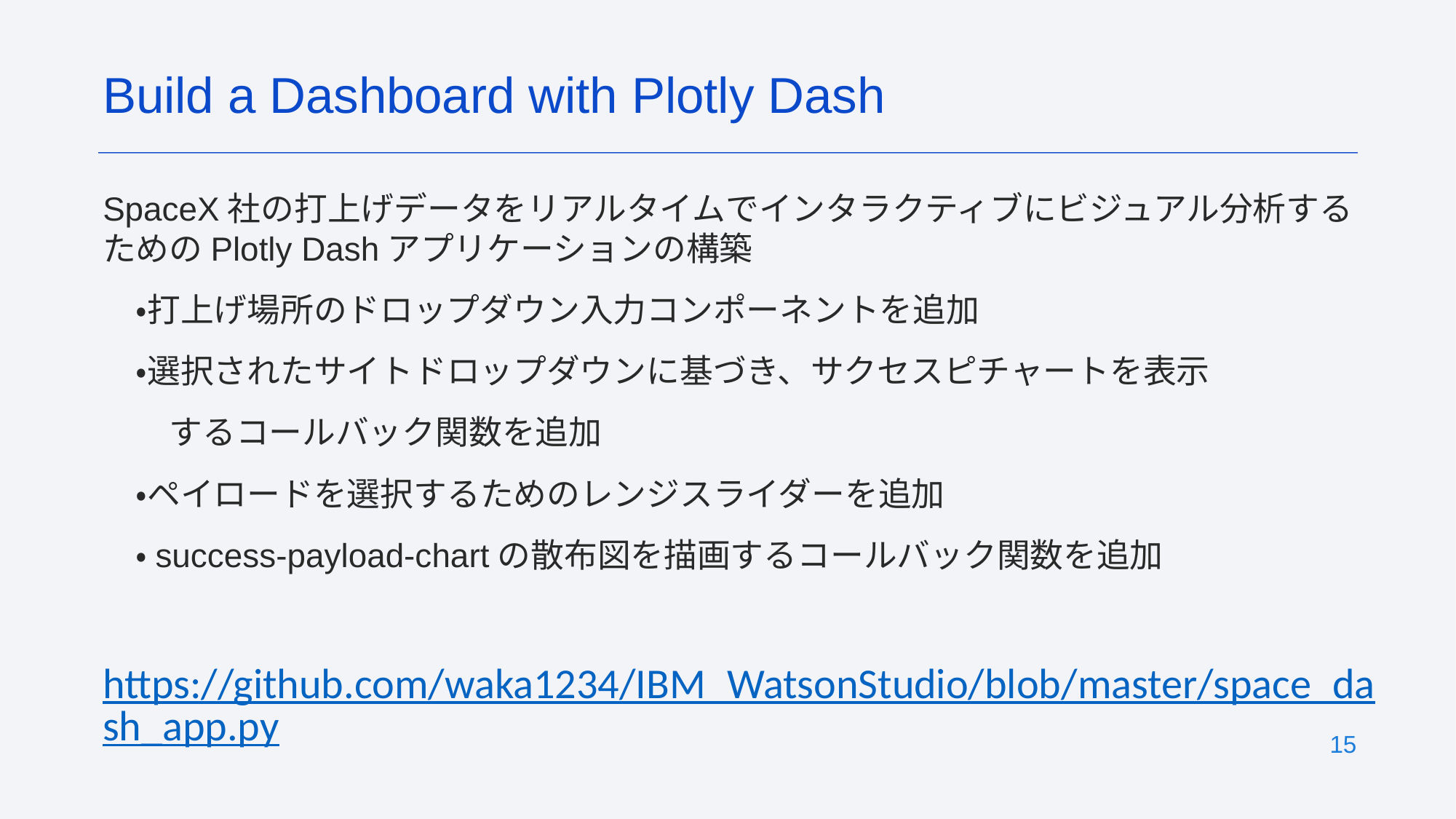

Build a Dashboard with Plotly Dash
SpaceX社の打上げデータをリアルタイムでインタラクティブにビジュアル分析するためのPlotly Dashアプリケーションの構築
　・打上げ場所のドロップダウン入力コンポーネントを追加
　・選択されたサイトドロップダウンに基づき、サクセスピチャートを表示
　　するコールバック関数を追加
　・ペイロードを選択するためのレンジスライダーを追加
　・success-payload-chartの散布図を描画するコールバック関数を追加

https://github.com/waka1234/IBM_WatsonStudio/blob/master/space_dash_app.py

15